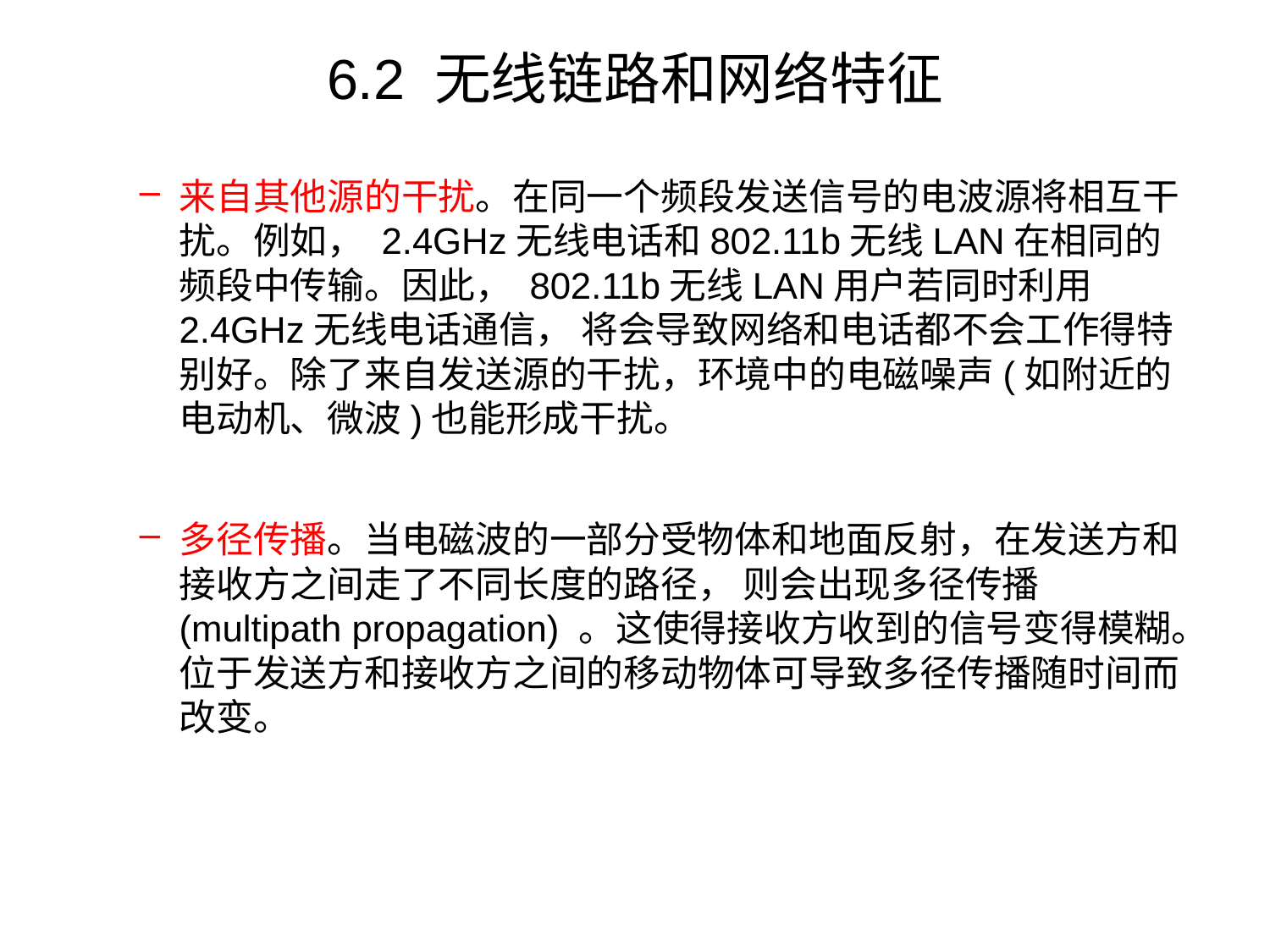

# 6.2 无线链路和网络特征
来自其他源的干扰。在同一个频段发送信号的电波源将相互干扰。例如， 2.4GHz无线电话和802.11b无线LAN在相同的频段中传输。因此， 802.11b无线LAN用户若同时利用2.4GHz无线电话通信， 将会导致网络和电话都不会工作得特别好。除了来自发送源的干扰，环境中的电磁噪声(如附近的电动机、微波)也能形成干扰。

多径传播。当电磁波的一部分受物体和地面反射，在发送方和接收方之间走了不同长度的路径， 则会出现多径传播(multipath propagation) 。这使得接收方收到的信号变得模糊。位于发送方和接收方之间的移动物体可导致多径传播随时间而改变。